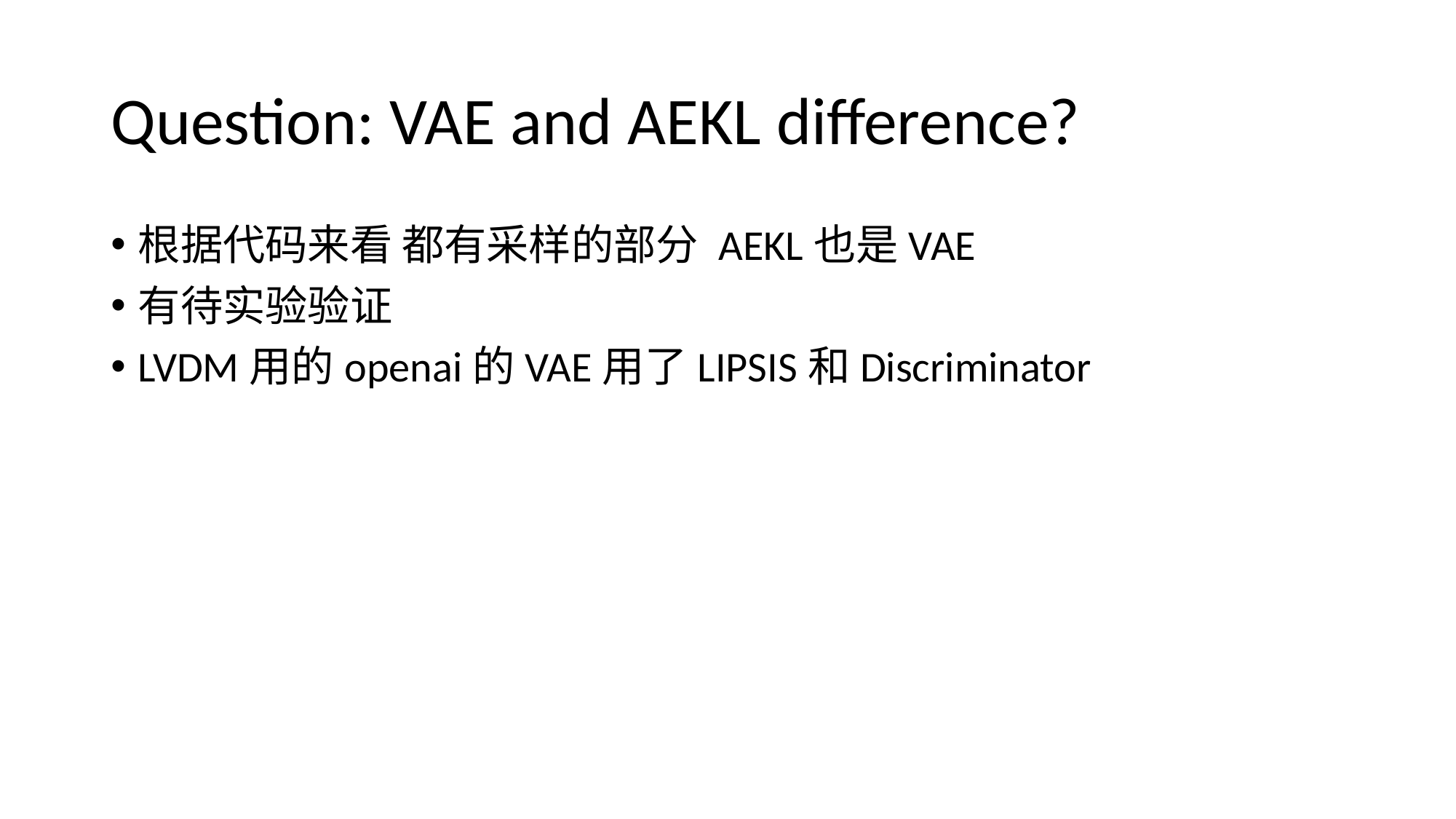

# Question: VAE and AEKL difference?
根据代码来看 都有采样的部分 AEKL也是VAE
有待实验验证
LVDM用的openai的VAE用了LIPSIS和Discriminator